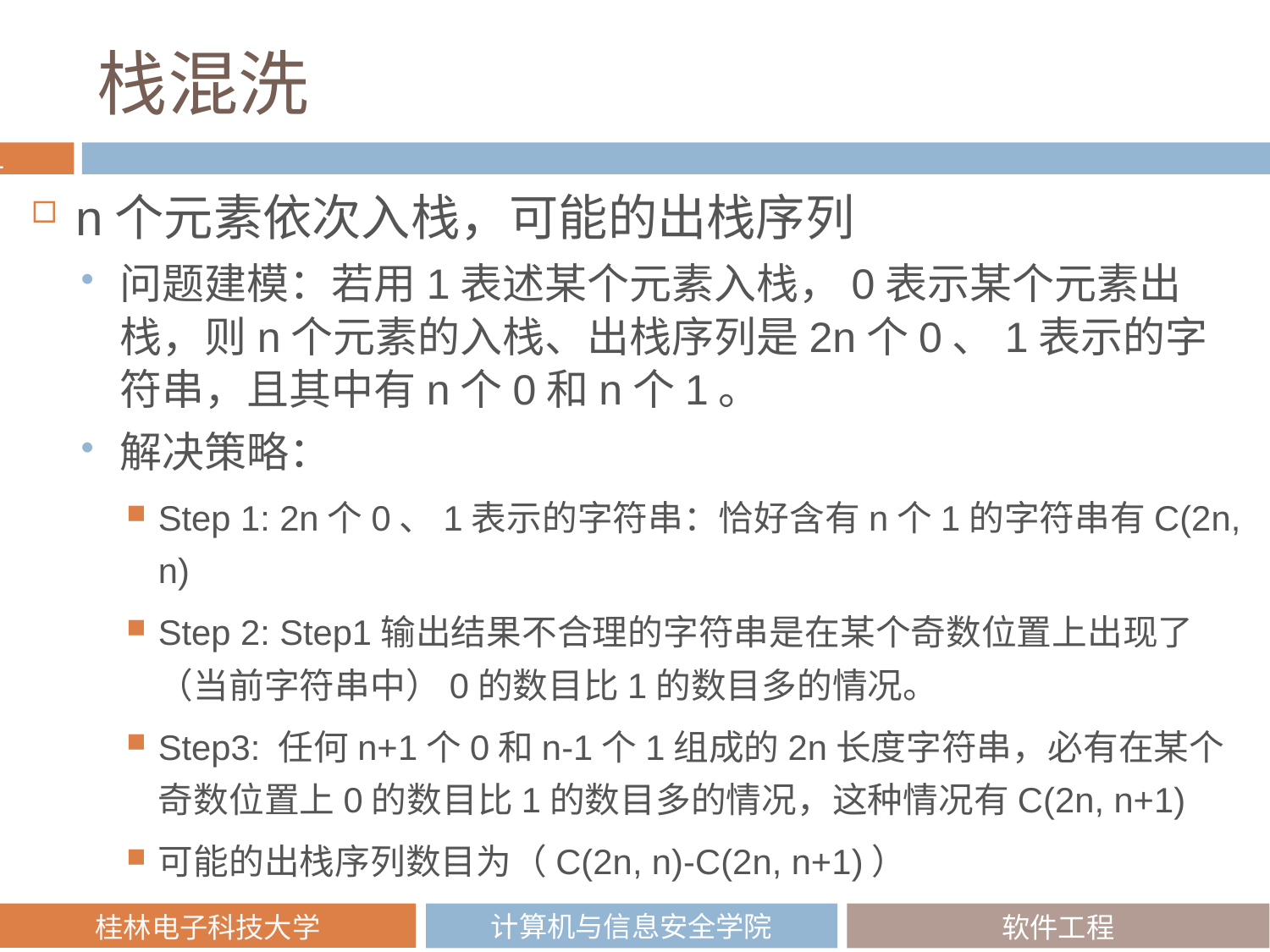

# 栈混洗
n个元素依次入栈，可能的出栈序列
问题建模：若用1表述某个元素入栈，0表示某个元素出栈，则n个元素的入栈、出栈序列是2n个0、1表示的字符串，且其中有n个0和n个1。
解决策略：
Step 1: 2n个0、1表示的字符串：恰好含有n个1的字符串有C(2n, n)
Step 2: Step1输出结果不合理的字符串是在某个奇数位置上出现了（当前字符串中）0的数目比1的数目多的情况。
Step3: 任何n+1个0和n-1个1组成的2n长度字符串，必有在某个奇数位置上0的数目比1的数目多的情况，这种情况有C(2n, n+1)
可能的出栈序列数目为（C(2n, n)-C(2n, n+1)）